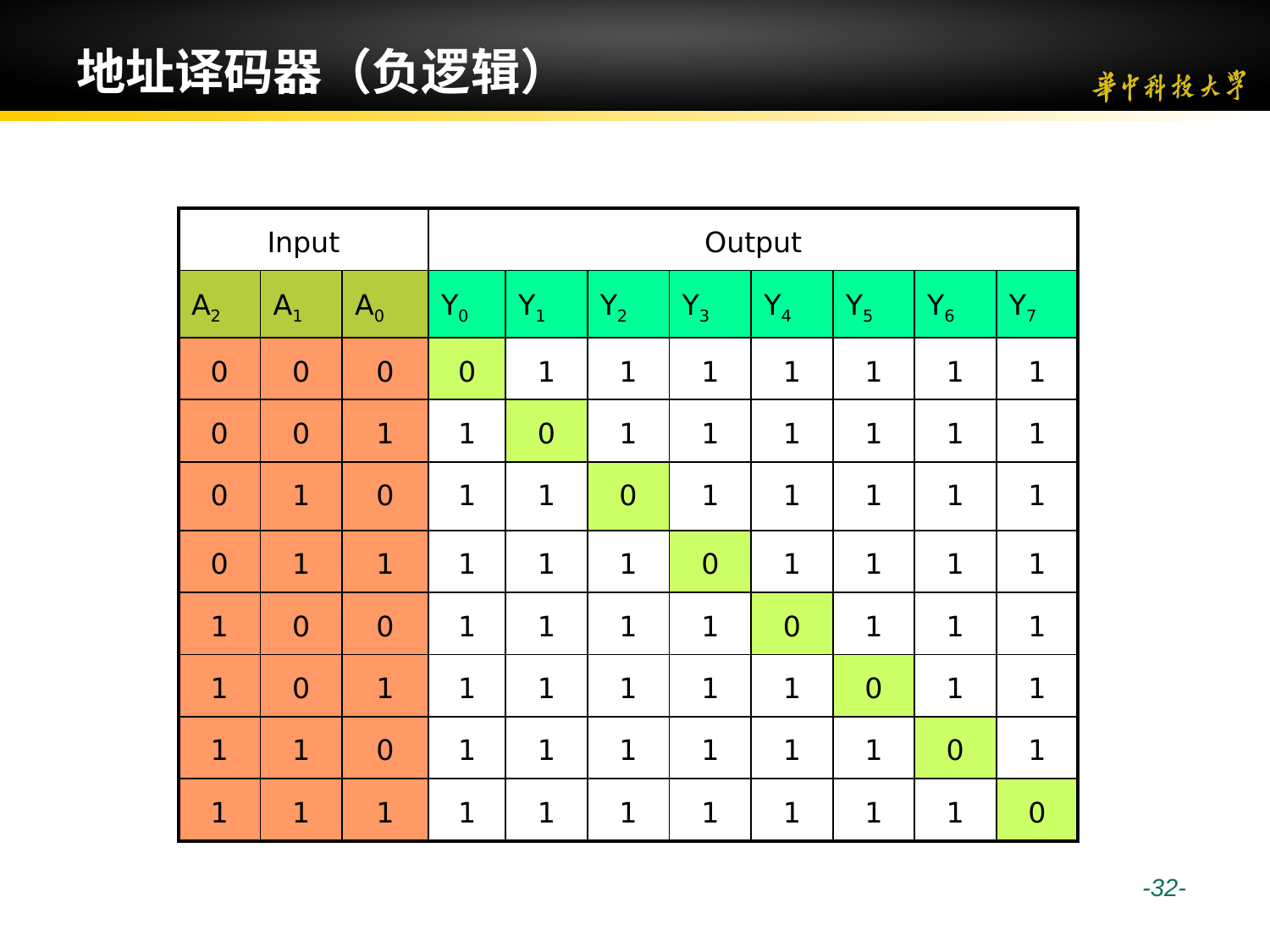

# 地址译码器（负逻辑）
| Input |  |  | Output |  |  |  |  |  |  |  |
| --- | --- | --- | --- | --- | --- | --- | --- | --- | --- | --- |
| A2 | A1 | A0 | Y0 | Y1 | Y2 | Y3 | Y4 | Y5 | Y6 | Y7 |
| 0 | 0 | 0 | 0 | 1 | 1 | 1 | 1 | 1 | 1 | 1 |
| 0 | 0 | 1 | 1 | 0 | 1 | 1 | 1 | 1 | 1 | 1 |
| 0 | 1 | 0 | 1 | 1 | 0 | 1 | 1 | 1 | 1 | 1 |
| 0 | 1 | 1 | 1 | 1 | 1 | 0 | 1 | 1 | 1 | 1 |
| 1 | 0 | 0 | 1 | 1 | 1 | 1 | 0 | 1 | 1 | 1 |
| 1 | 0 | 1 | 1 | 1 | 1 | 1 | 1 | 0 | 1 | 1 |
| 1 | 1 | 0 | 1 | 1 | 1 | 1 | 1 | 1 | 0 | 1 |
| 1 | 1 | 1 | 1 | 1 | 1 | 1 | 1 | 1 | 1 | 0 |
 -32-